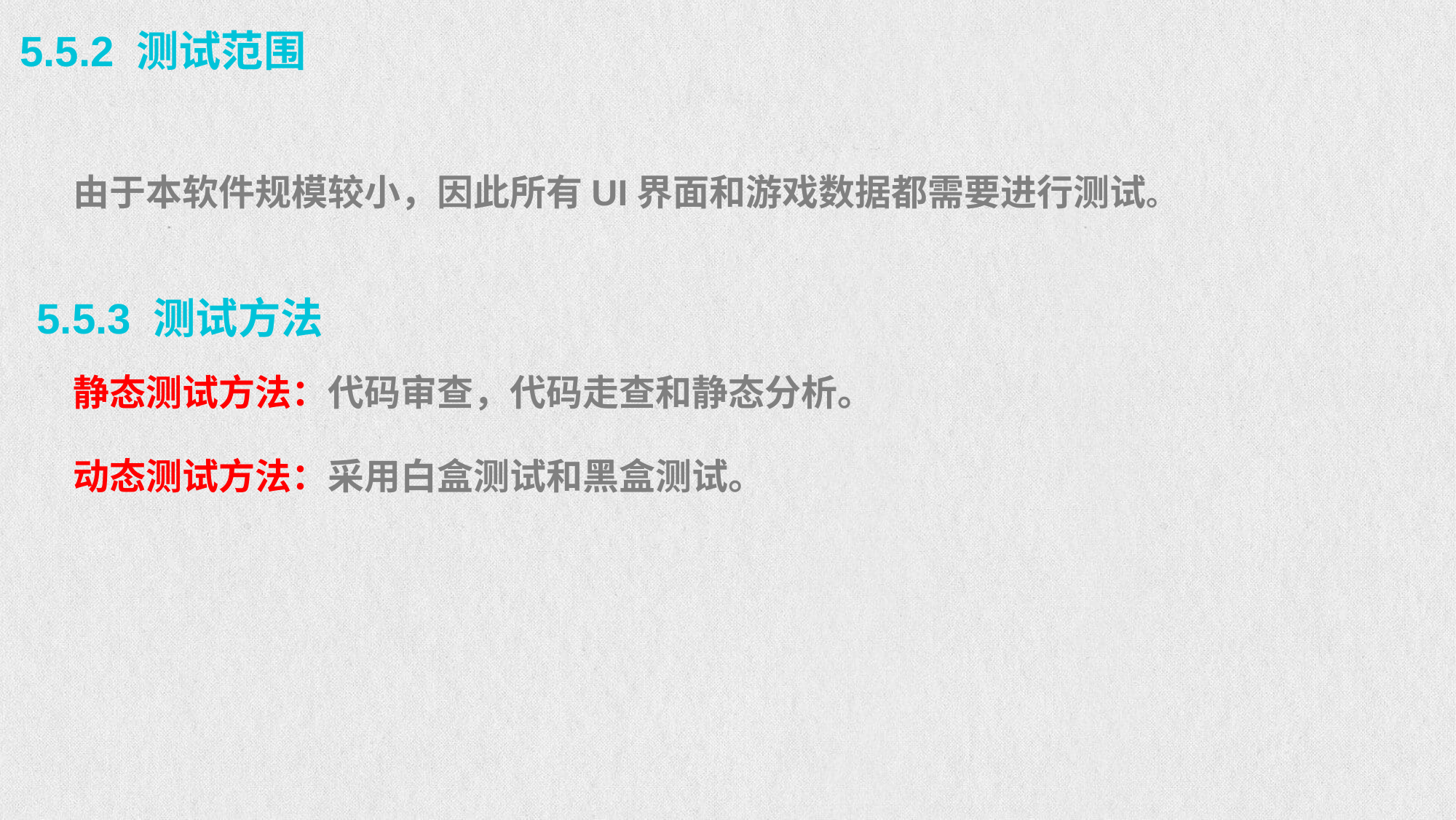

5.5.2 测试范围
由于本软件规模较小，因此所有UI界面和游戏数据都需要进行测试。

5.5.3 测试方法
静态测试方法：代码审查，代码走查和静态分析。
动态测试方法：采用白盒测试和黑盒测试。